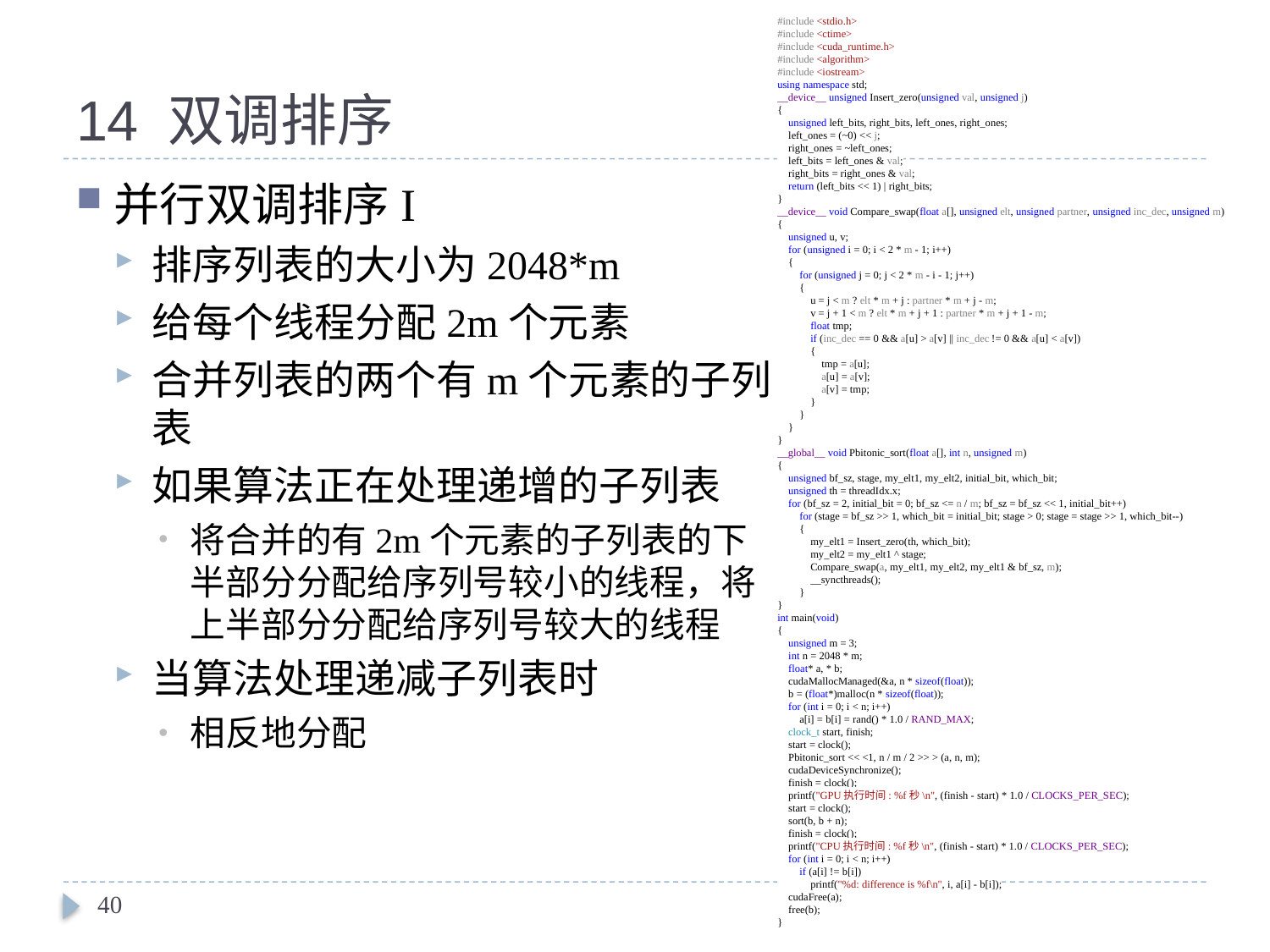

#include <stdio.h>
#include <ctime>
#include <cuda_runtime.h>
#include <algorithm>
#include <iostream>
using namespace std;
__device__ unsigned Insert_zero(unsigned val, unsigned j)
{
    unsigned left_bits, right_bits, left_ones, right_ones;
    left_ones = (~0) << j;
    right_ones = ~left_ones;
    left_bits = left_ones & val;
    right_bits = right_ones & val;
    return (left_bits << 1) | right_bits;
}
__device__ void Compare_swap(float a[], unsigned elt, unsigned partner, unsigned inc_dec, unsigned m)
{
    unsigned u, v;
    for (unsigned i = 0; i < 2 * m - 1; i++)
    {
        for (unsigned j = 0; j < 2 * m - i - 1; j++)
        {
            u = j < m ? elt * m + j : partner * m + j - m;
            v = j + 1 < m ? elt * m + j + 1 : partner * m + j + 1 - m;
            float tmp;
            if (inc_dec == 0 && a[u] > a[v] || inc_dec != 0 && a[u] < a[v])
            {
                tmp = a[u];
                a[u] = a[v];
                a[v] = tmp;
            }
        }
    }
}
__global__ void Pbitonic_sort(float a[], int n, unsigned m)
{
    unsigned bf_sz, stage, my_elt1, my_elt2, initial_bit, which_bit;
    unsigned th = threadIdx.x;
    for (bf_sz = 2, initial_bit = 0; bf_sz <= n / m; bf_sz = bf_sz << 1, initial_bit++)
        for (stage = bf_sz >> 1, which_bit = initial_bit; stage > 0; stage = stage >> 1, which_bit--)
        {
            my_elt1 = Insert_zero(th, which_bit);
            my_elt2 = my_elt1 ^ stage;
            Compare_swap(a, my_elt1, my_elt2, my_elt1 & bf_sz, m);
            __syncthreads();
        }
}
int main(void)
{
    unsigned m = 3;
    int n = 2048 * m;
    float* a, * b;
    cudaMallocManaged(&a, n * sizeof(float));
    b = (float*)malloc(n * sizeof(float));
    for (int i = 0; i < n; i++)
        a[i] = b[i] = rand() * 1.0 / RAND_MAX;
    clock_t start, finish;
    start = clock();
    Pbitonic_sort << <1, n / m / 2 >> > (a, n, m);
    cudaDeviceSynchronize();
    finish = clock();
    printf("GPU执行时间: %f秒\n", (finish - start) * 1.0 / CLOCKS_PER_SEC);
    start = clock();
    sort(b, b + n);
    finish = clock();
    printf("CPU执行时间: %f秒\n", (finish - start) * 1.0 / CLOCKS_PER_SEC);
    for (int i = 0; i < n; i++)
        if (a[i] != b[i])
            printf("%d: difference is %f\n", i, a[i] - b[i]);
    cudaFree(a);
    free(b);
}
# 14 双调排序
并行双调排序I
排序列表的大小为2048*m
给每个线程分配2m个元素
合并列表的两个有m个元素的子列表
如果算法正在处理递增的子列表
将合并的有2m个元素的子列表的下半部分分配给序列号较小的线程，将上半部分分配给序列号较大的线程
当算法处理递减子列表时
相反地分配
40